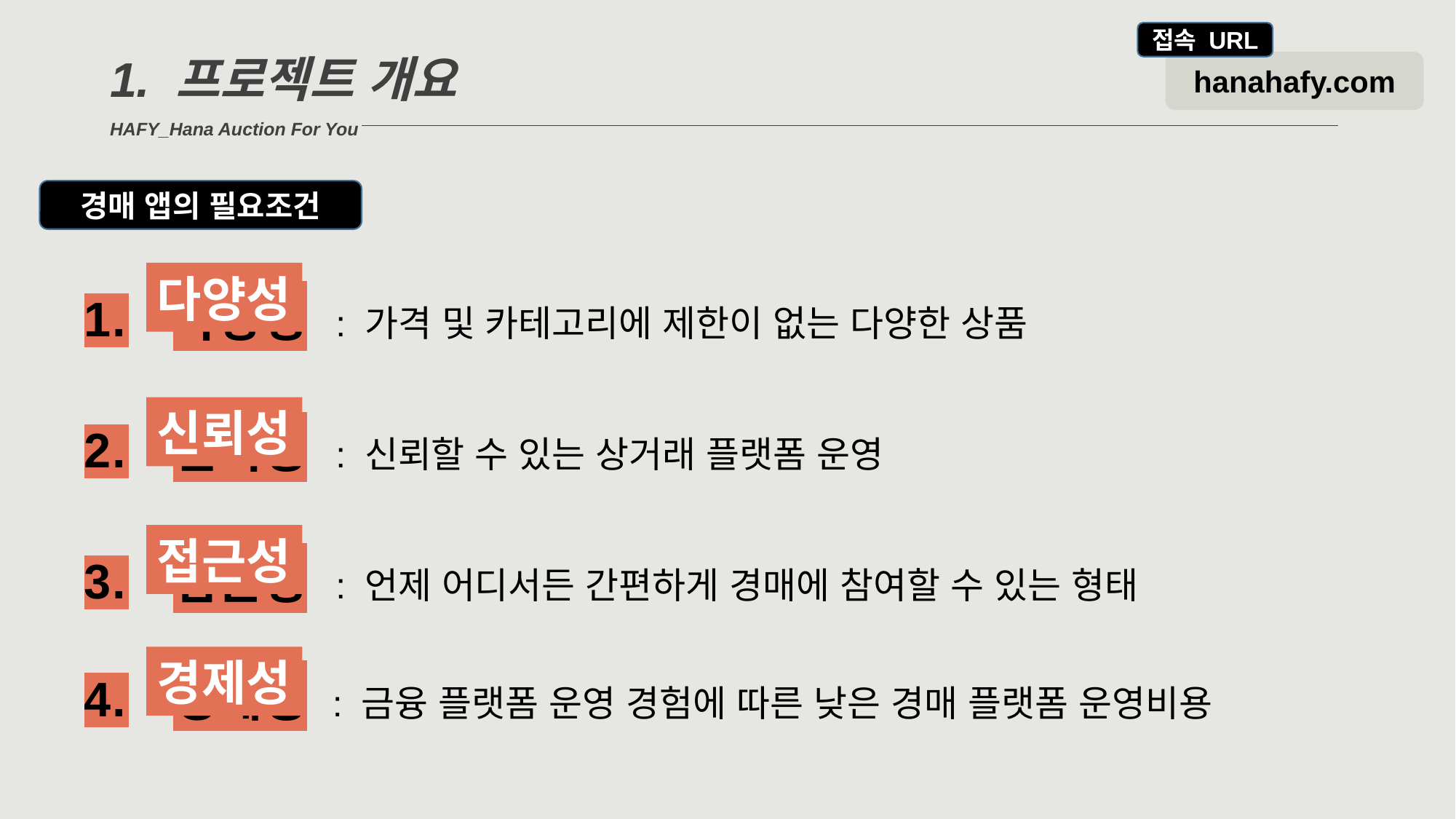

1. 프로젝트 개요
HAFY_Hana Auction For You
경매 앱의 필요조건
다양성 : 가격 및 카테고리에 제한이 없는 다양한 상품
신뢰성 : 신뢰할 수 있는 상거래 플랫폼 운영
접근성 : 언제 어디서든 간편하게 경매에 참여할 수 있는 형태
경제성 : 금융 플랫폼 운영 경험에 따른 낮은 경매 플랫폼 운영비용
다양성
신뢰성
접근성
경제성